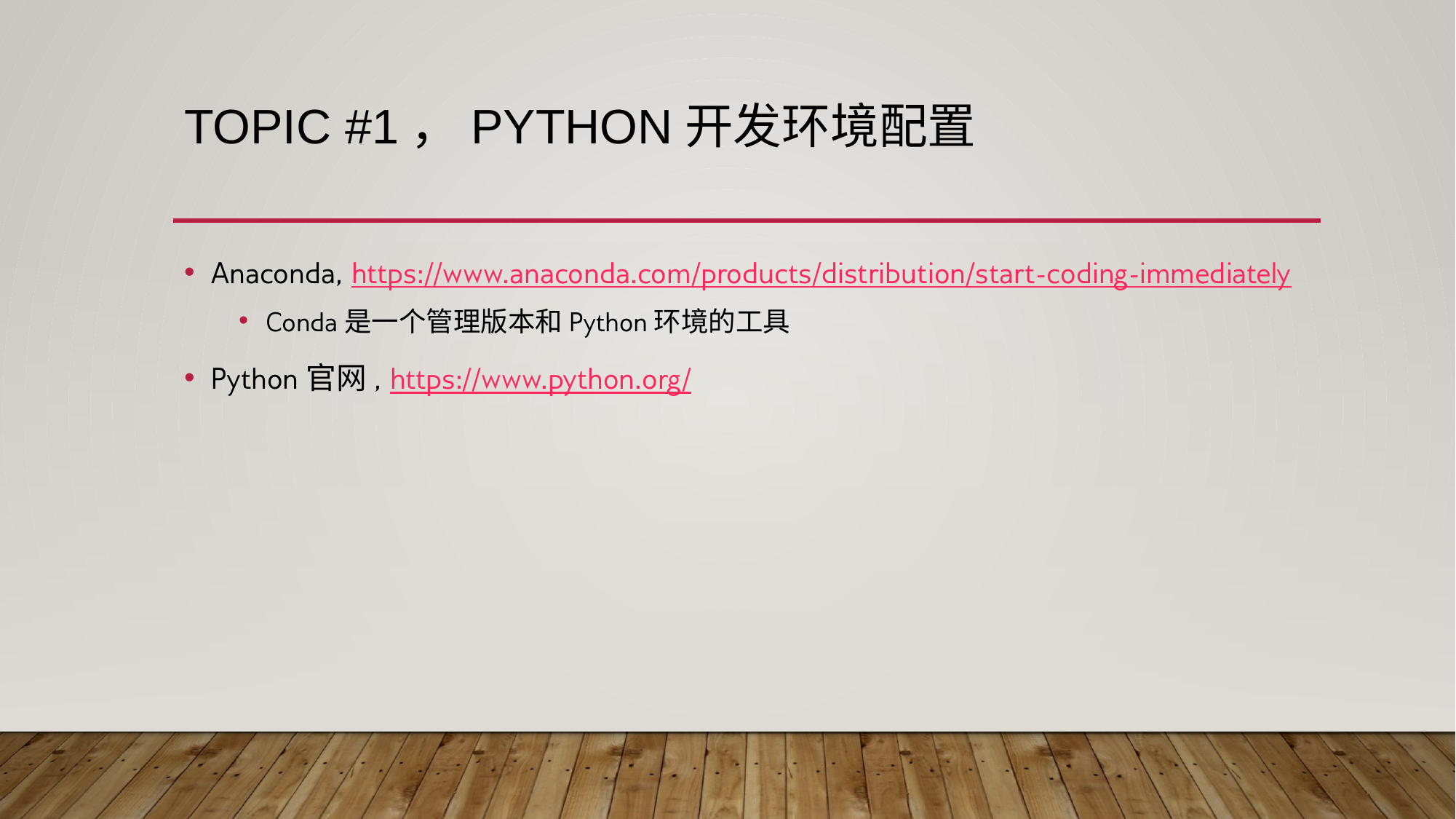

# Topic #1，Python开发环境配置
Anaconda, https://www.anaconda.com/products/distribution/start-coding-immediately
Conda是一个管理版本和Python环境的工具
Python官网, https://www.python.org/